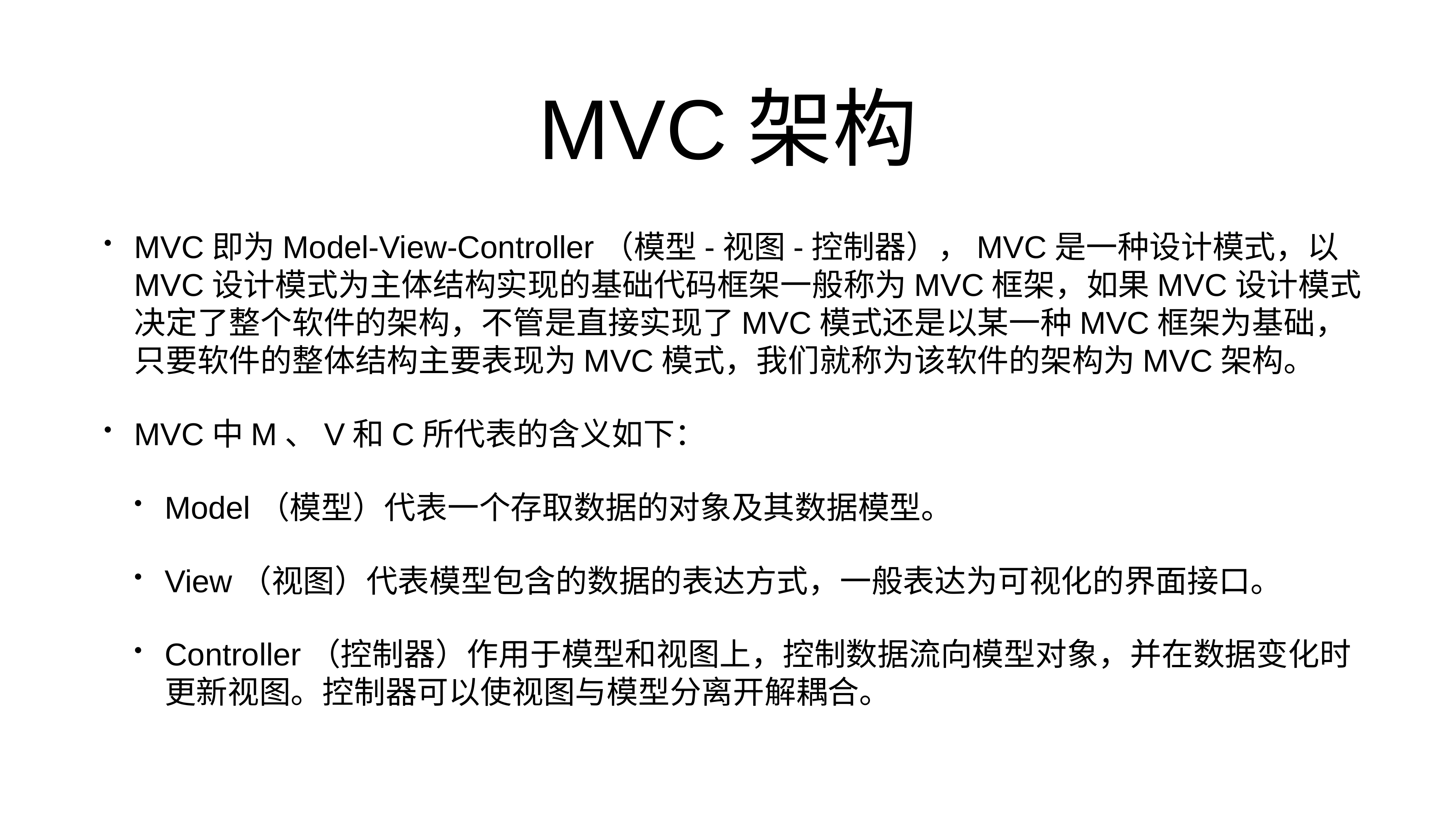

# MVC架构
MVC即为Model-View-Controller（模型-视图-控制器），MVC是一种设计模式，以MVC设计模式为主体结构实现的基础代码框架一般称为MVC框架，如果MVC设计模式决定了整个软件的架构，不管是直接实现了MVC模式还是以某一种MVC框架为基础，只要软件的整体结构主要表现为MVC模式，我们就称为该软件的架构为MVC架构。
MVC中M、V和C所代表的含义如下：
Model（模型）代表一个存取数据的对象及其数据模型。
View（视图）代表模型包含的数据的表达方式，一般表达为可视化的界面接口。
Controller（控制器）作用于模型和视图上，控制数据流向模型对象，并在数据变化时更新视图。控制器可以使视图与模型分离开解耦合。